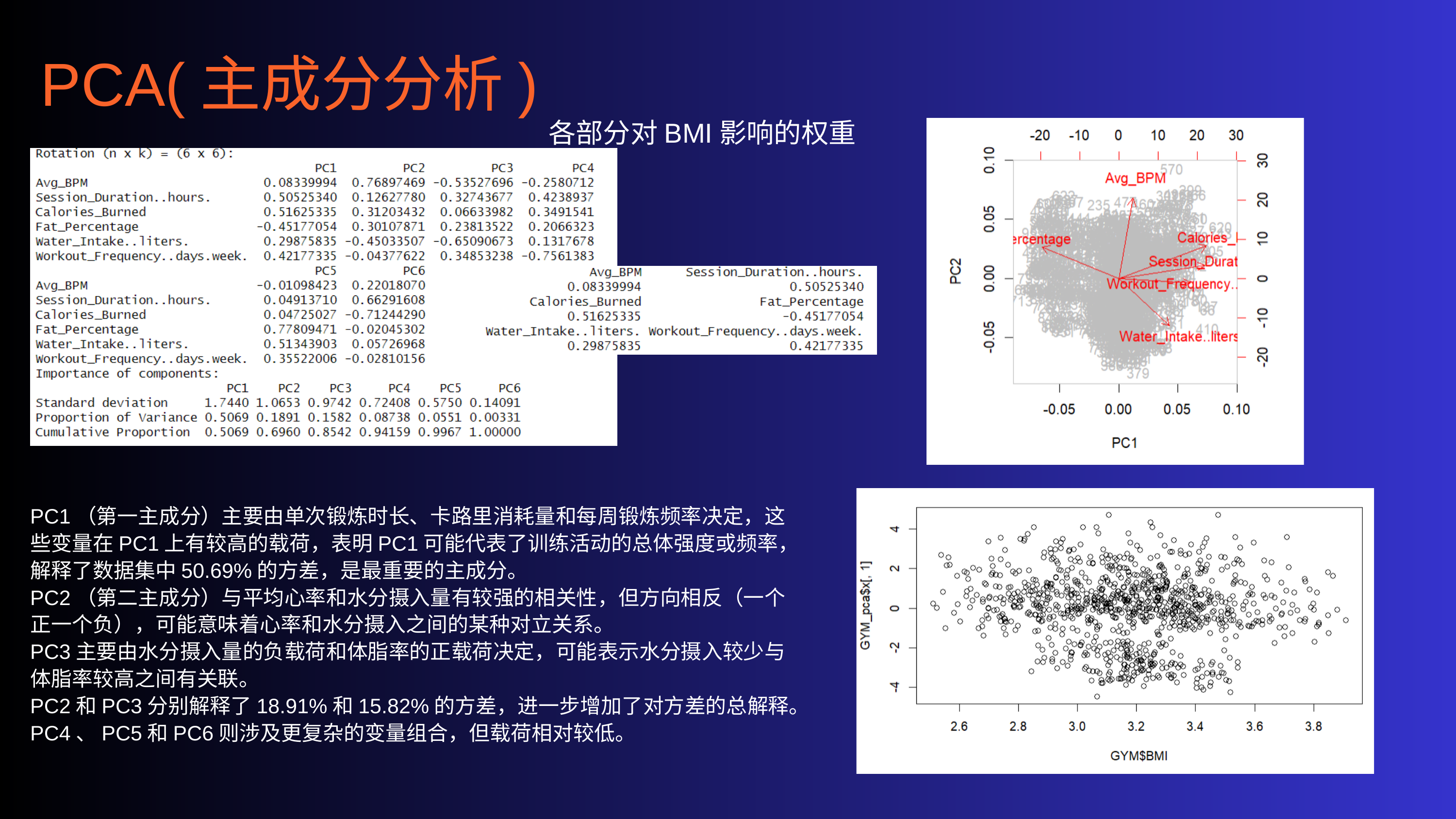

PCA(主成分分析)
各部分对BMI影响的权重

PC1（第一主成分）主要由单次锻炼时长、卡路里消耗量和每周锻炼频率决定，这些变量在PC1上有较高的载荷，表明PC1可能代表了训练活动的总体强度或频率，解释了数据集中50.69%的方差，是最重要的主成分。
PC2（第二主成分）与平均心率和水分摄入量有较强的相关性，但方向相反（一个正一个负），可能意味着心率和水分摄入之间的某种对立关系。
PC3主要由水分摄入量的负载荷和体脂率的正载荷决定，可能表示水分摄入较少与体脂率较高之间有关联。
PC2和PC3分别解释了18.91%和15.82%的方差，进一步增加了对方差的总解释。
PC4、PC5和PC6则涉及更复杂的变量组合，但载荷相对较低。